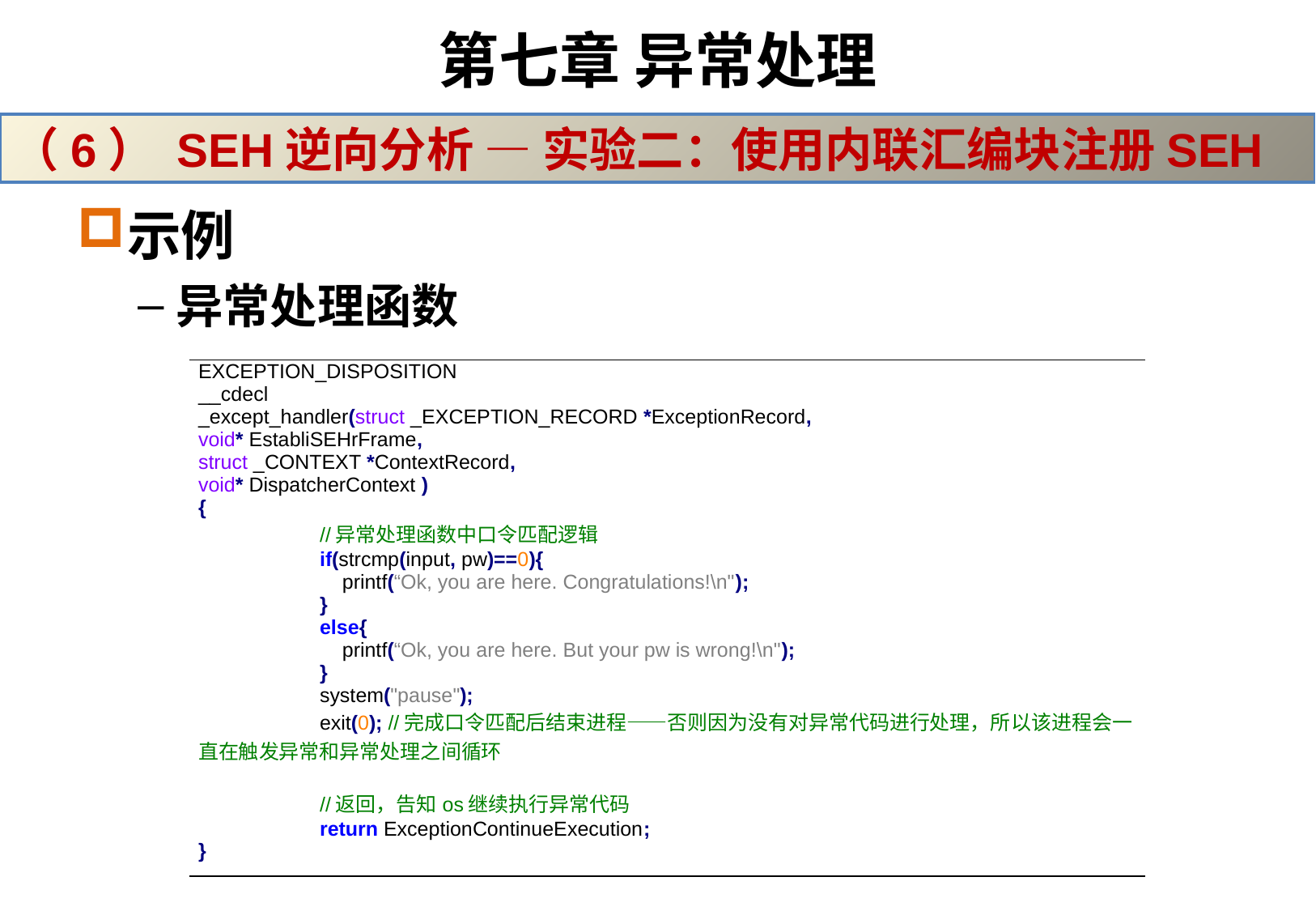

# 第七章 异常处理
（6） SEH逆向分析 — 实验二：使用内联汇编块注册SEH
示例
异常处理函数
| EXCEPTION\_DISPOSITION \_\_cdecl \_except\_handler(struct \_EXCEPTION\_RECORD \*ExceptionRecord, void\* EstabliSEHrFrame, struct \_CONTEXT \*ContextRecord, void\* DispatcherContext ) { //异常处理函数中口令匹配逻辑 if(strcmp(input, pw)==0){ printf(“Ok, you are here. Congratulations!\n"); } else{ printf(“Ok, you are here. But your pw is wrong!\n"); } system("pause"); exit(0); //完成口令匹配后结束进程——否则因为没有对异常代码进行处理，所以该进程会一直在触发异常和异常处理之间循环 //返回，告知os继续执行异常代码 return ExceptionContinueExecution; } |
| --- |